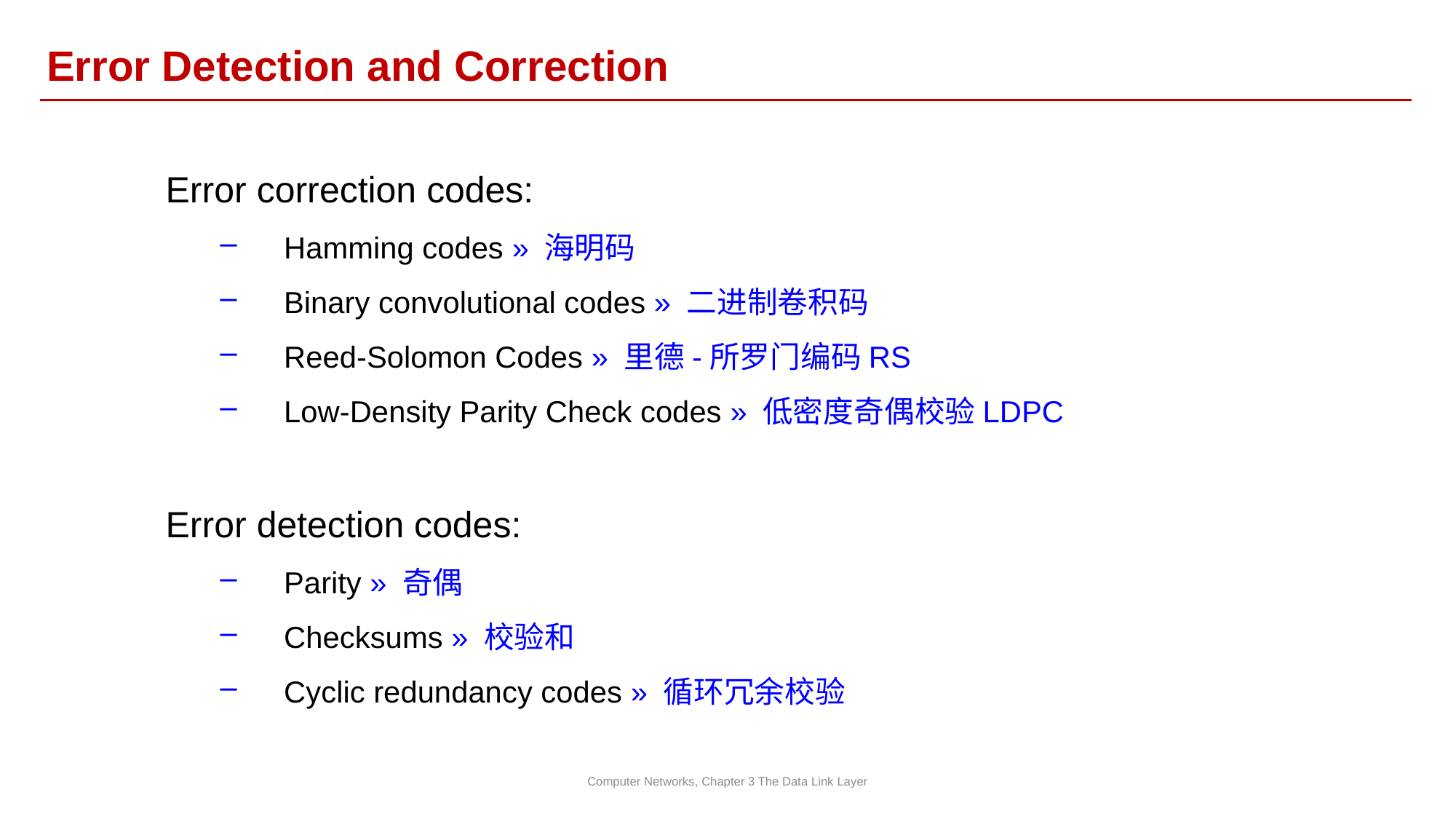

Error Detection and Correction
Error correction codes:
Hamming codes » 海明码
Binary convolutional codes » 二进制卷积码
Reed-Solomon Codes » 里德-所罗门编码RS
Low-Density Parity Check codes » 低密度奇偶校验LDPC

Error detection codes:
Parity » 奇偶
Checksums » 校验和
Cyclic redundancy codes » 循环冗余校验
Computer Networks, Chapter 3 The Data Link Layer